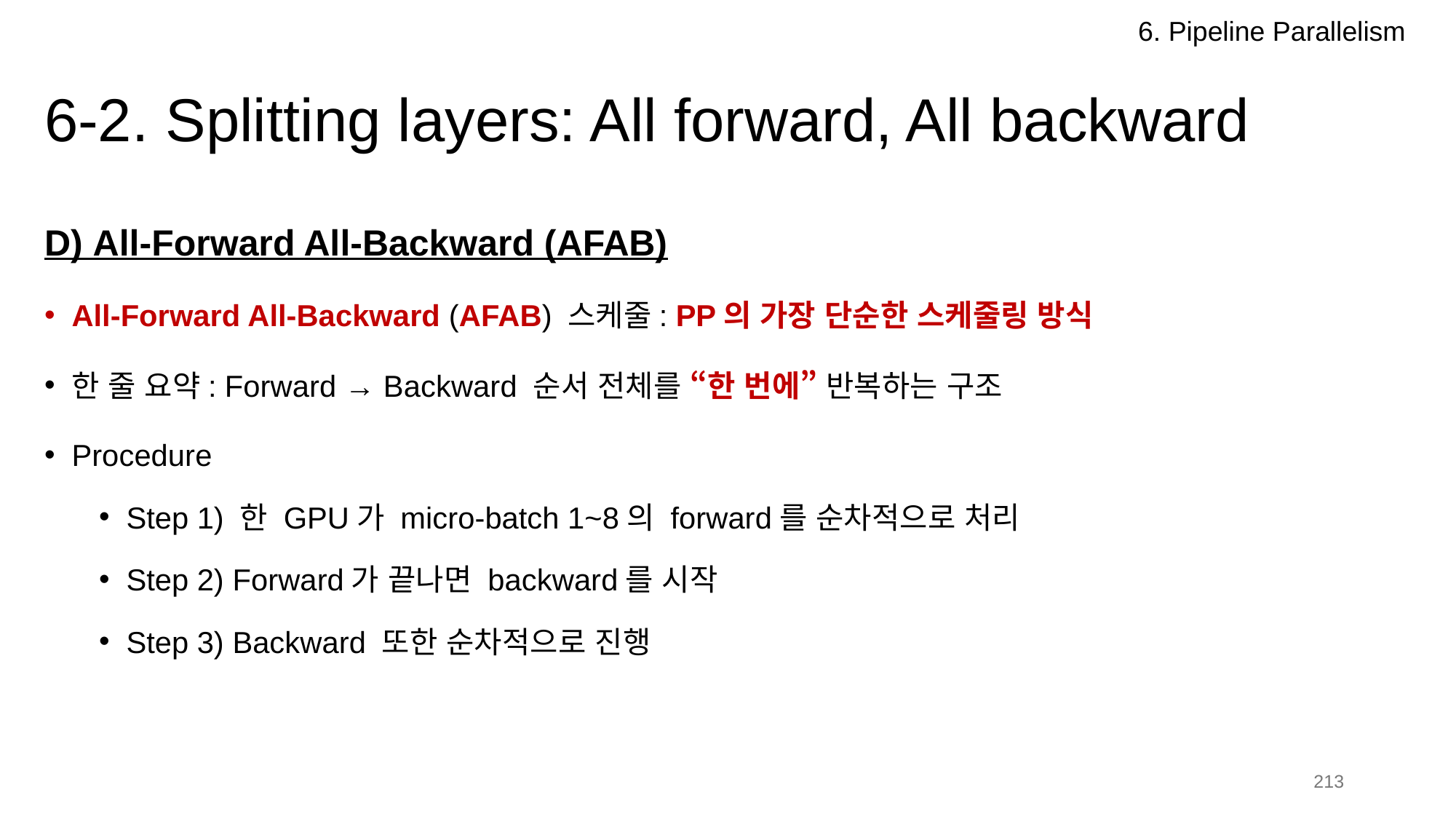

6. Pipeline Parallelism
# 6-2. Splitting layers: All forward, All backward
D) All-Forward All-Backward (AFAB)
All-Forward All-Backward (AFAB) 스케줄: PP의 가장 단순한 스케줄링 방식
한 줄 요약: Forward → Backward 순서 전체를 “한 번에” 반복하는 구조
Procedure
Step 1) 한 GPU가 micro-batch 1~8의 forward를 순차적으로 처리
Step 2) Forward가 끝나면 backward를 시작
Step 3) Backward 또한 순차적으로 진행

213